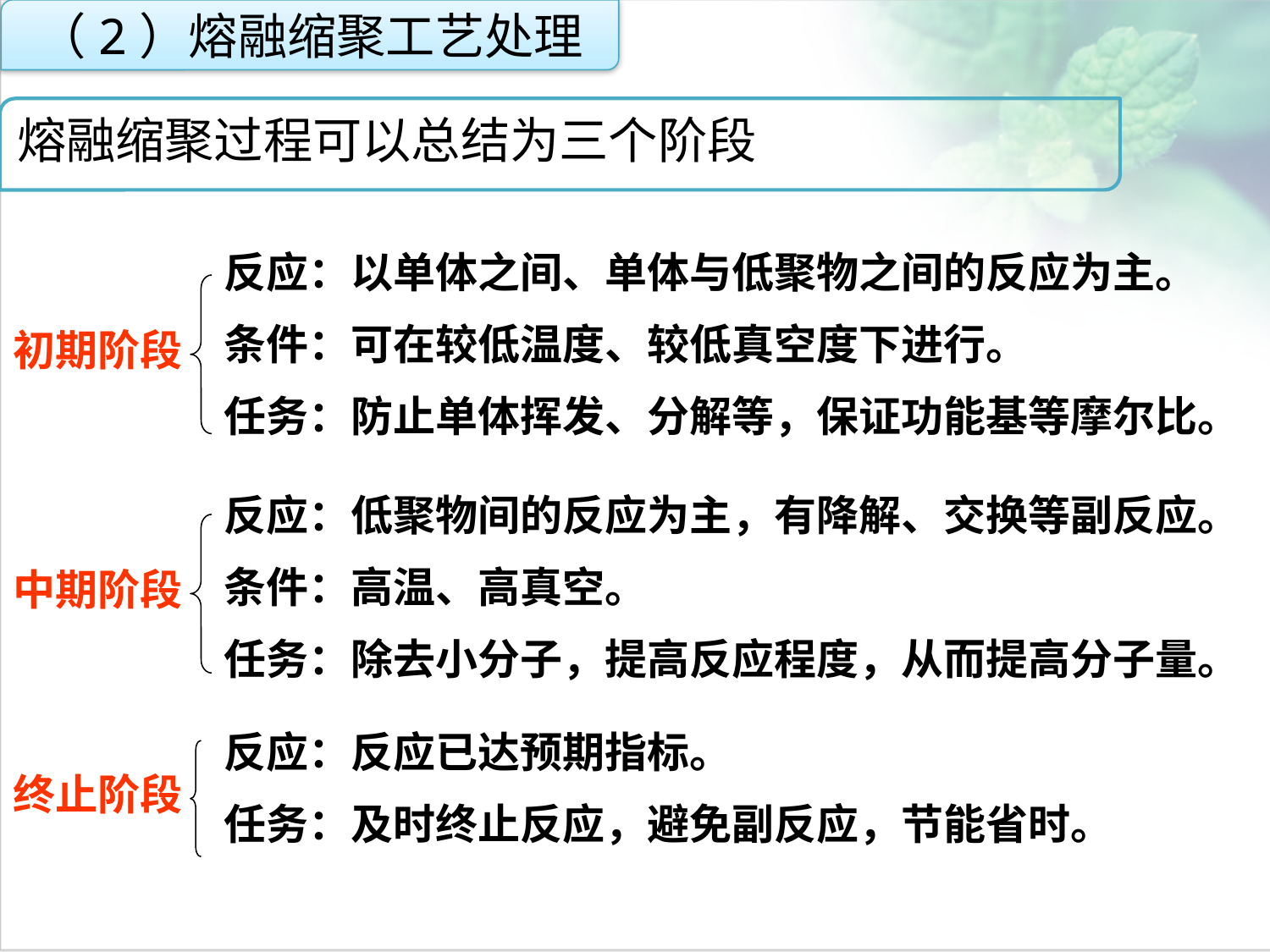

（2）熔融缩聚工艺处理
熔融缩聚过程可以总结为三个阶段
反应：以单体之间、单体与低聚物之间的反应为主。
条件：可在较低温度、较低真空度下进行。
任务：防止单体挥发、分解等，保证功能基等摩尔比。
点击添加文本

初期阶段
点击添加文本
反应：低聚物间的反应为主，有降解、交换等副反应。
条件：高温、高真空。
任务：除去小分子，提高反应程度，从而提高分子量。

中期阶段
点击添加文本
反应：反应已达预期指标。
任务：及时终止反应，避免副反应，节能省时。

终止阶段
点击添加文本